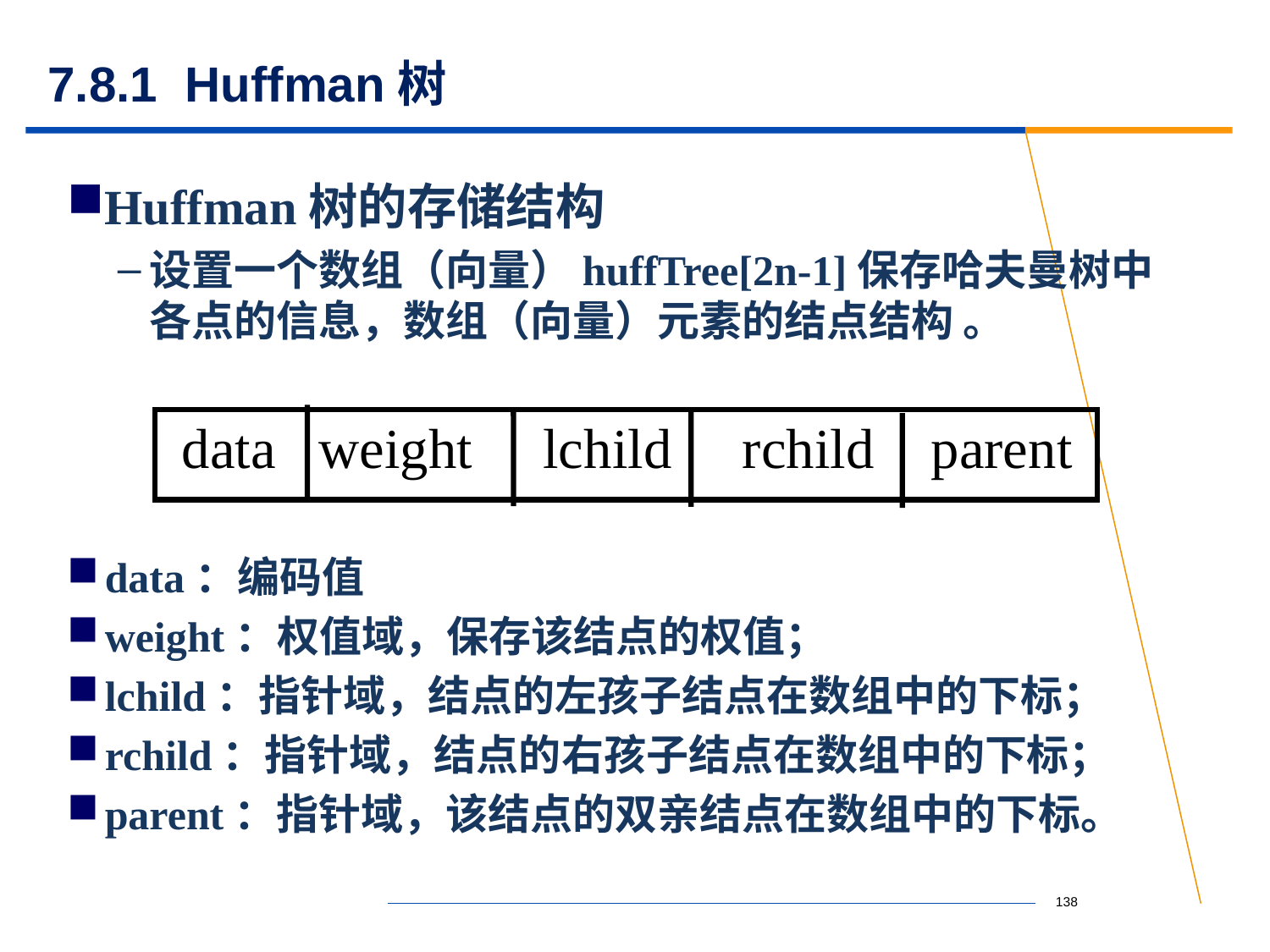

# 7.8.1  Huffman树
Huffman树的存储结构
设置一个数组（向量）huffTree[2n-1]保存哈夫曼树中各点的信息，数组（向量）元素的结点结构 。

data：编码值
weight：权值域，保存该结点的权值；
lchild：指针域，结点的左孩子结点在数组中的下标；
rchild：指针域，结点的右孩子结点在数组中的下标；
parent：指针域，该结点的双亲结点在数组中的下标。

 data   weight     lchild     rchild    parent